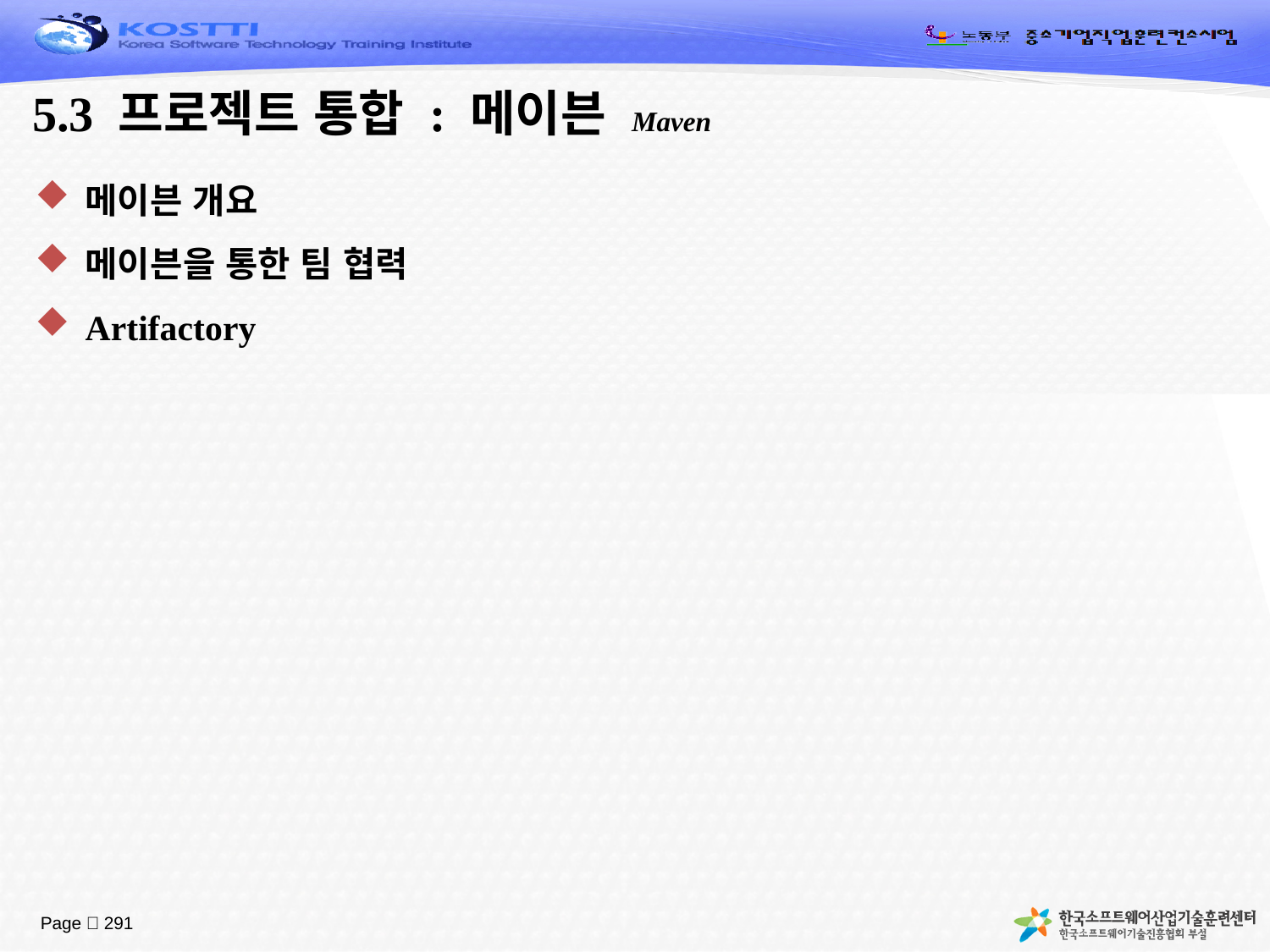

# 5.3 프로젝트 통합 : 메이븐 Maven
메이븐 개요
메이븐을 통한 팀 협력
Artifactory